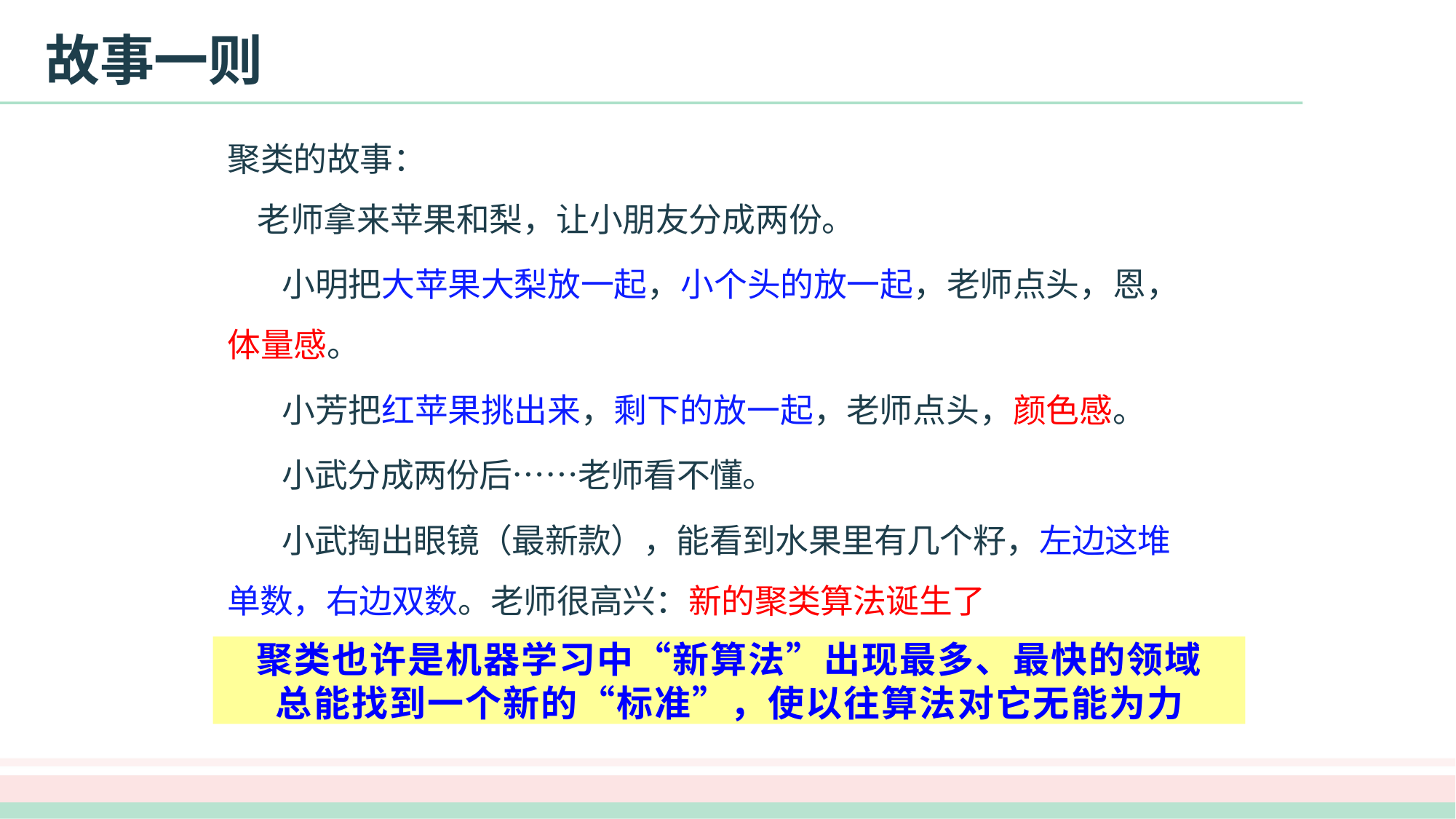

# 故事一则
聚类的故事：
   老师拿来苹果和梨，让小朋友分成两份。
小明把大苹果大梨放一起，小个头的放一起，老师点头，恩， 体量感。
小芳把红苹果挑出来，剩下的放一起，老师点头，颜色感。
小武分成两份后……老师看不懂。
小武掏出眼镜（最新款），能看到水果里有几个籽，左边这堆单数，右边双数。老师很高兴：新的聚类算法诞生了
聚类也许是机器学习中“新算法”出现最多、最快的领域
总能找到一个新的“标准”，使以往算法对它无能为力